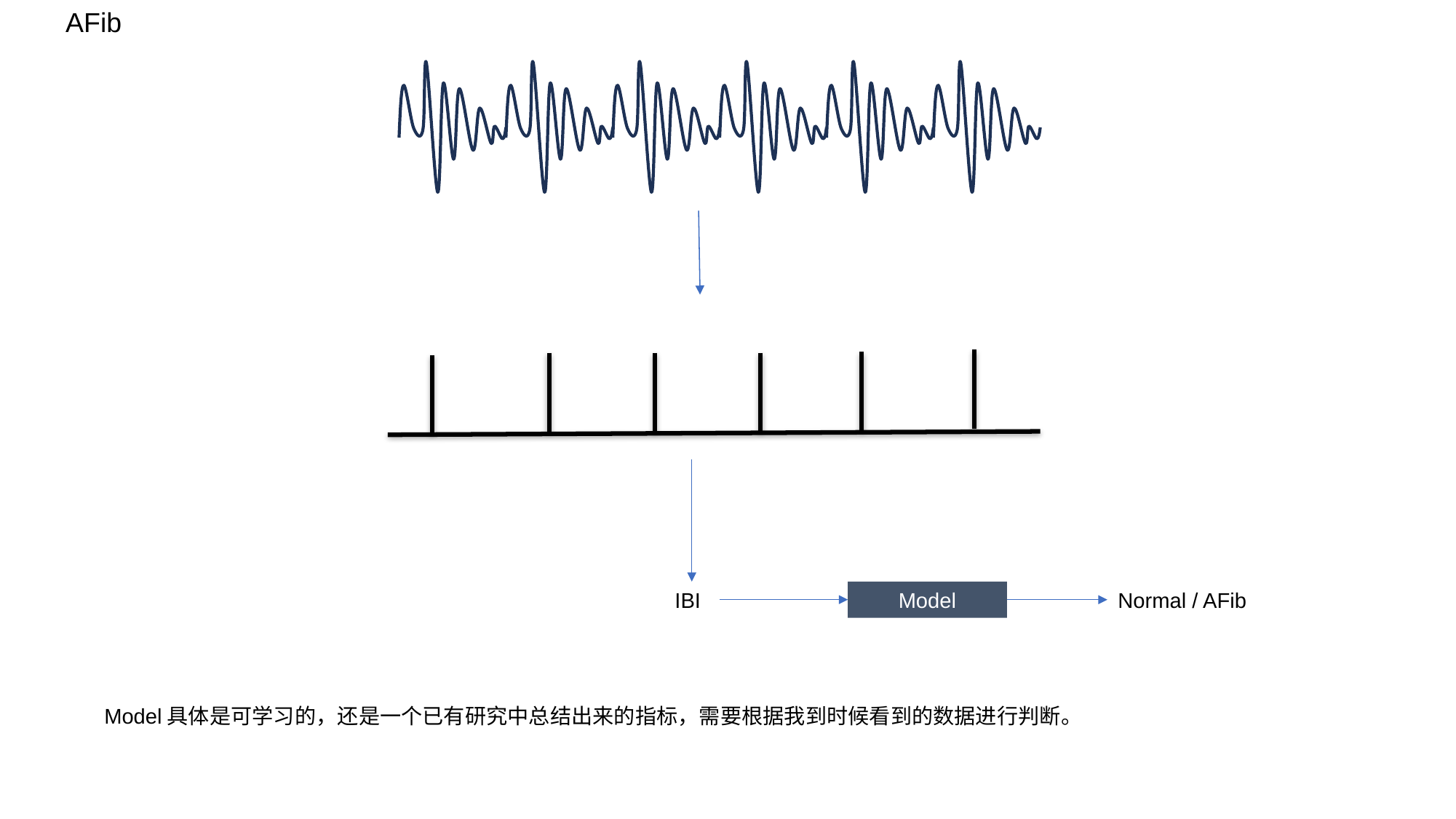

AFib

Normal / AFib
IBI
Model
Model具体是可学习的，还是一个已有研究中总结出来的指标，需要根据我到时候看到的数据进行判断。